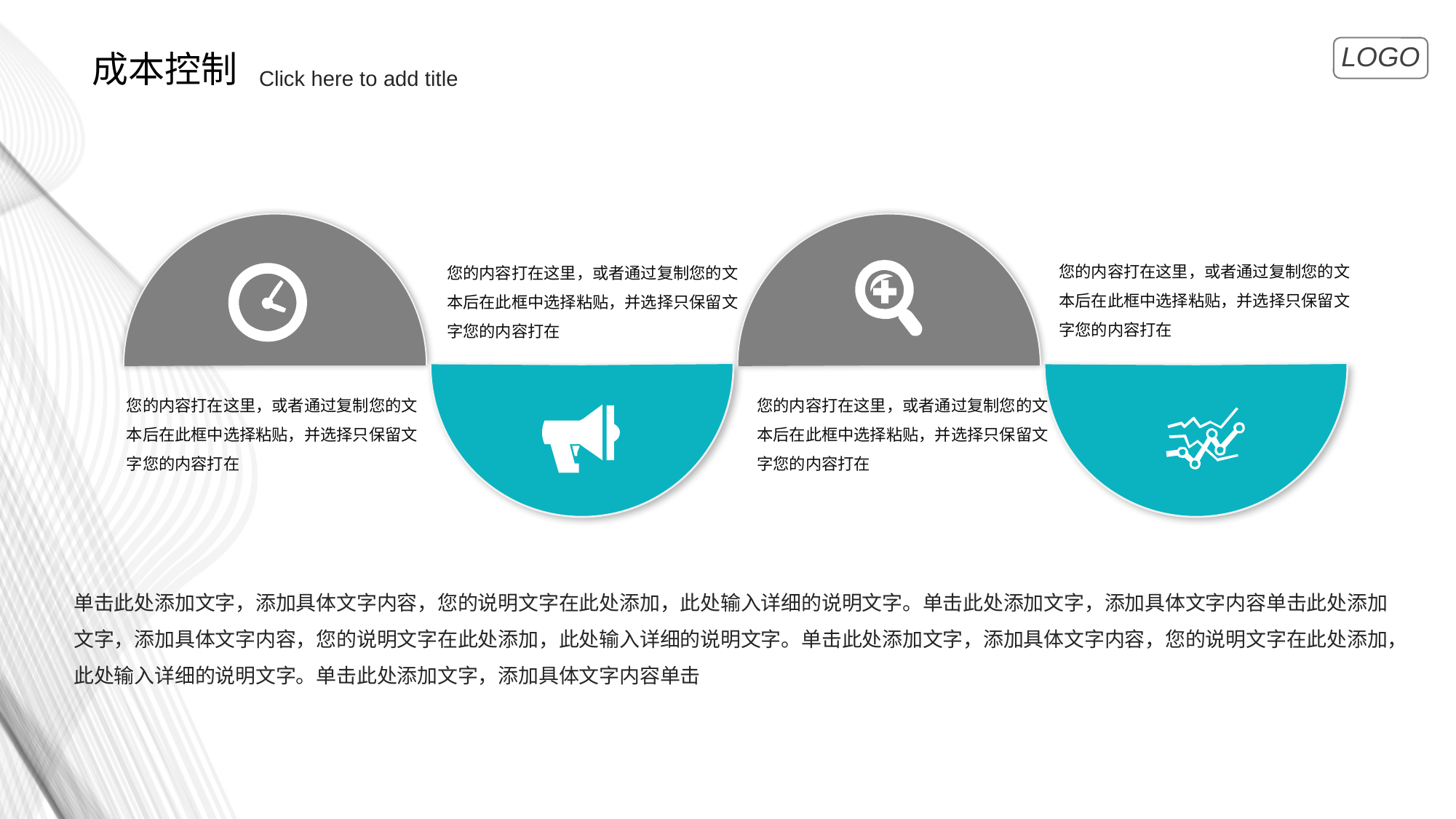

成本控制
Click here to add title

您的内容打在这里，或者通过复制您的文本后在此框中选择粘贴，并选择只保留文字您的内容打在
您的内容打在这里，或者通过复制您的文本后在此框中选择粘贴，并选择只保留文字您的内容打在
您的内容打在这里，或者通过复制您的文本后在此框中选择粘贴，并选择只保留文字您的内容打在
您的内容打在这里，或者通过复制您的文本后在此框中选择粘贴，并选择只保留文字您的内容打在
单击此处添加文字，添加具体文字内容，您的说明文字在此处添加，此处输入详细的说明文字。单击此处添加文字，添加具体文字内容单击此处添加文字，添加具体文字内容，您的说明文字在此处添加，此处输入详细的说明文字。单击此处添加文字，添加具体文字内容，您的说明文字在此处添加，此处输入详细的说明文字。单击此处添加文字，添加具体文字内容单击